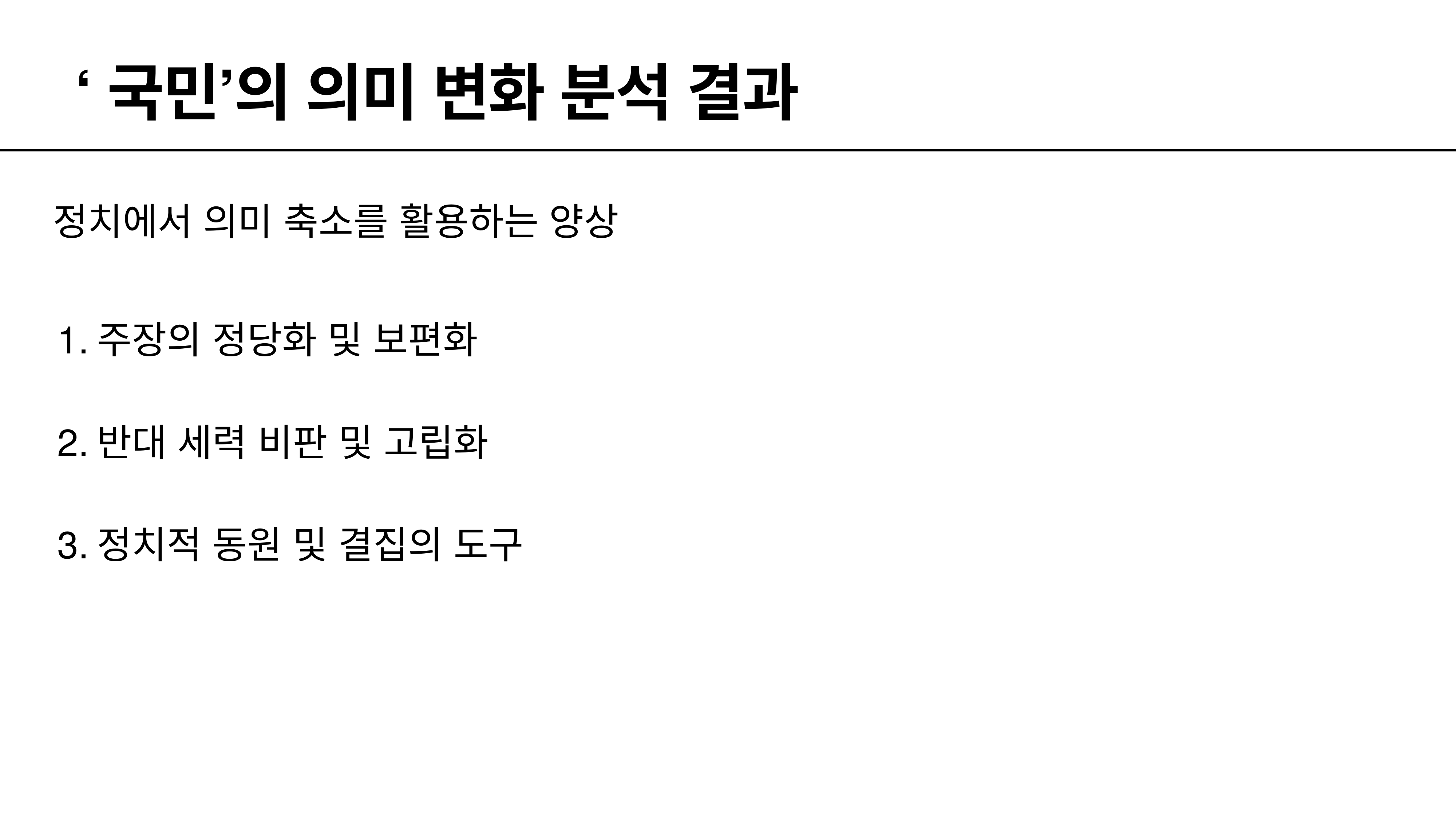

# ‘국민’의 의미 변화 분석 결과

정치에서 의미 축소를 활용하는 양상
주장의 정당화 및 보편화
반대 세력 비판 및 고립화
정치적 동원 및 결집의 도구